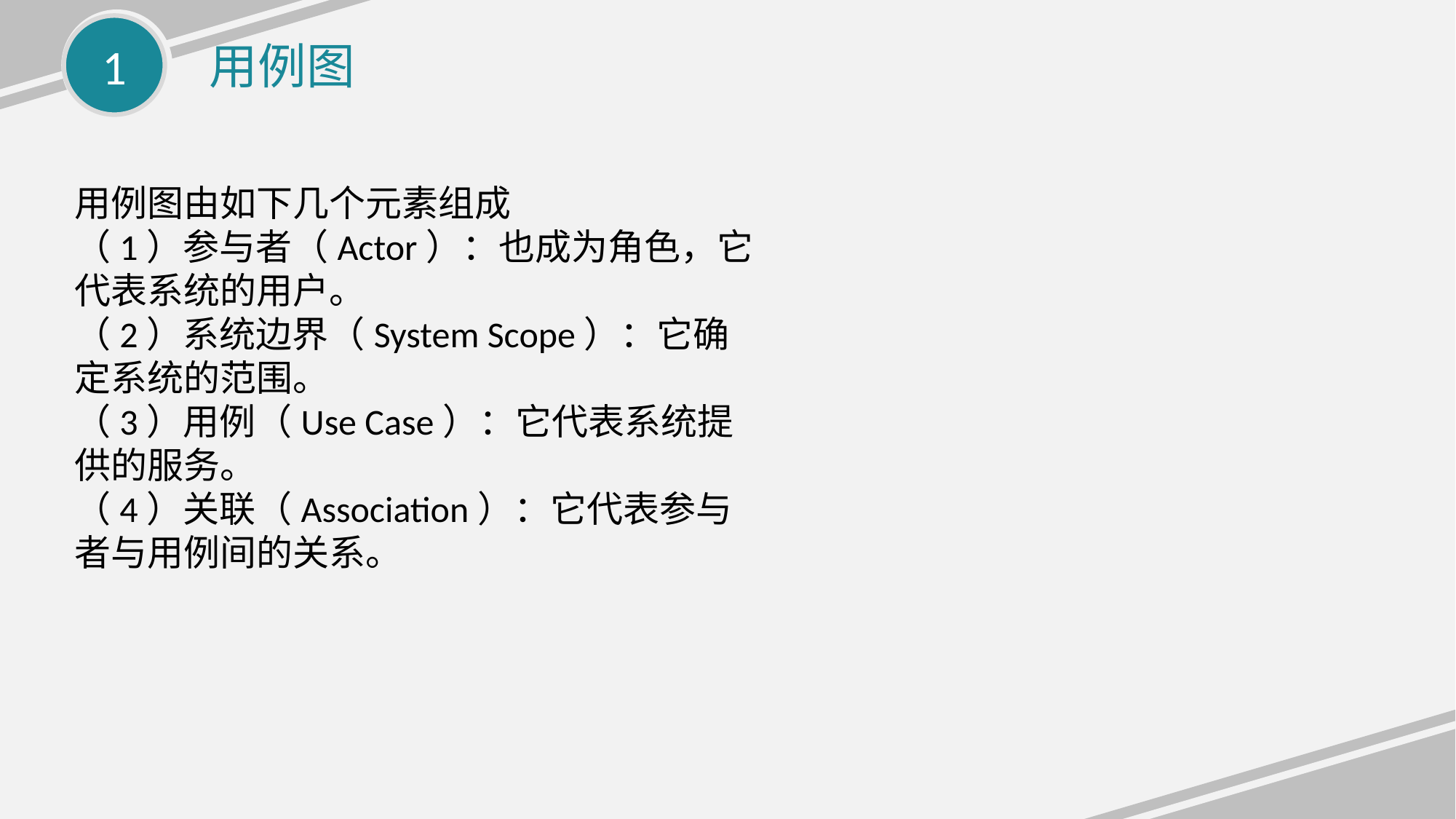

1
用例图
用例图由如下几个元素组成
（1）参与者（Actor）：也成为角色，它代表系统的用户。
（2）系统边界（System Scope）：它确定系统的范围。
（3）用例（Use Case）：它代表系统提供的服务。
（4）关联（Association）：它代表参与者与用例间的关系。